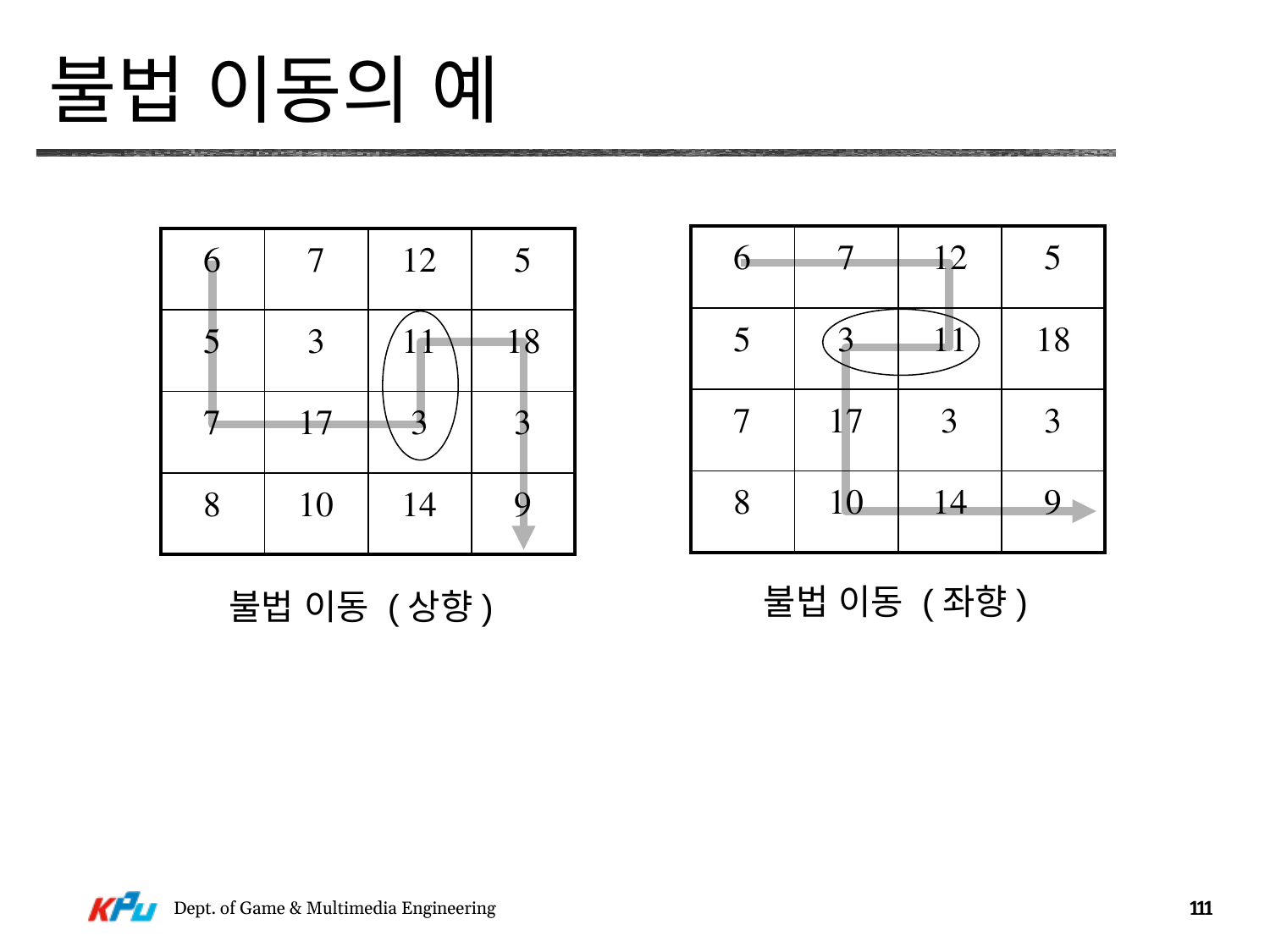

# 불법 이동의 예

| 6 | 7 | 12 | 5 |
| --- | --- | --- | --- |
| 5 | 3 | 11 | 18 |
| 7 | 17 | 3 | 3 |
| 8 | 10 | 14 | 9 |
| 6 | 7 | 12 | 5 |
| --- | --- | --- | --- |
| 5 | 3 | 11 | 18 |
| 7 | 17 | 3 | 3 |
| 8 | 10 | 14 | 9 |

불법 이동 (좌향)
불법 이동 (상향)
Dept. of Game & Multimedia Engineering
111